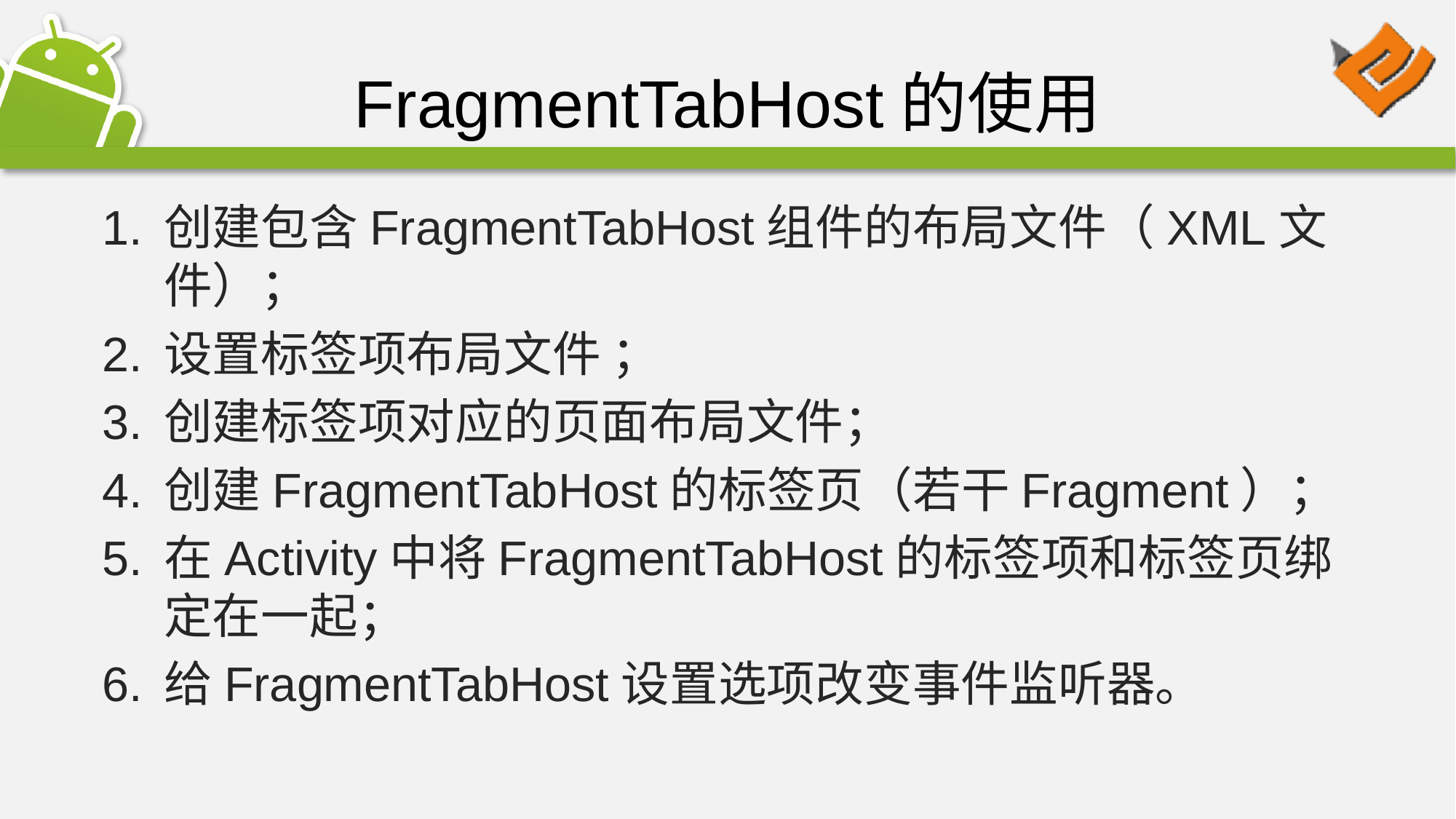

# FragmentTabHost的使用
创建包含FragmentTabHost组件的布局文件（XML文件）；
设置标签项布局文件 ；
创建标签项对应的页面布局文件；
创建FragmentTabHost的标签页（若干Fragment）；
在Activity中将FragmentTabHost的标签项和标签页绑定在一起；
给FragmentTabHost设置选项改变事件监听器。